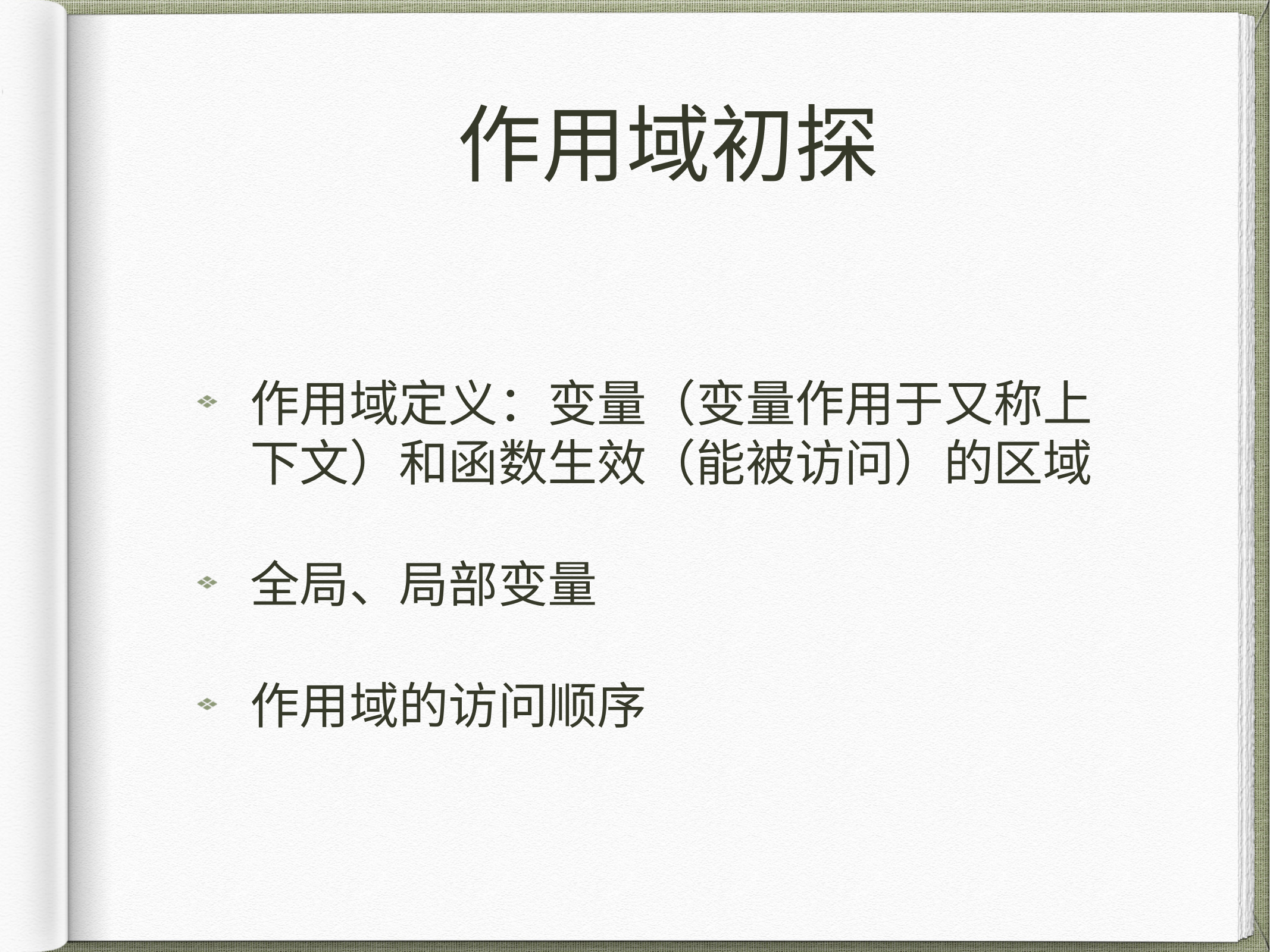

# 作用域初探
作用域定义：变量（变量作用于又称上下文）和函数生效（能被访问）的区域
全局、局部变量
作用域的访问顺序